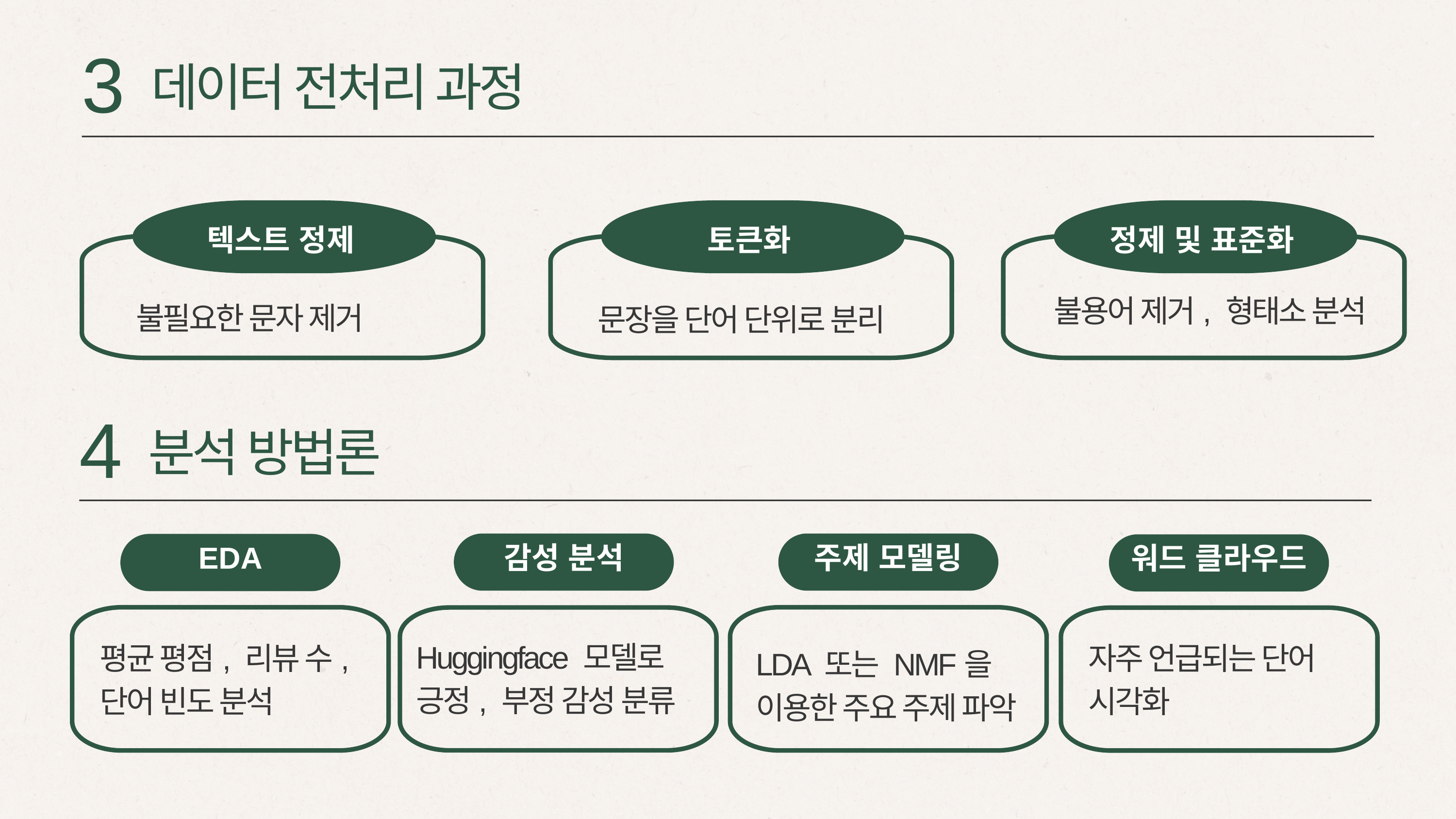

3
데이터 전처리 과정

텍스트 정제

토큰화

정제 및 표준화

불용어 제거, 형태소 분석
불필요한 문자 제거
문장을 단어 단위로 분리
4
분석 방법론

감성 분석

주제 모델링

EDA

워드 클라우드

Huggingface 모델로 긍정, 부정 감성 분류
평균 평점, 리뷰 수, 단어 빈도 분석
자주 언급되는 단어 시각화
LDA 또는 NMF을 이용한 주요 주제 파악